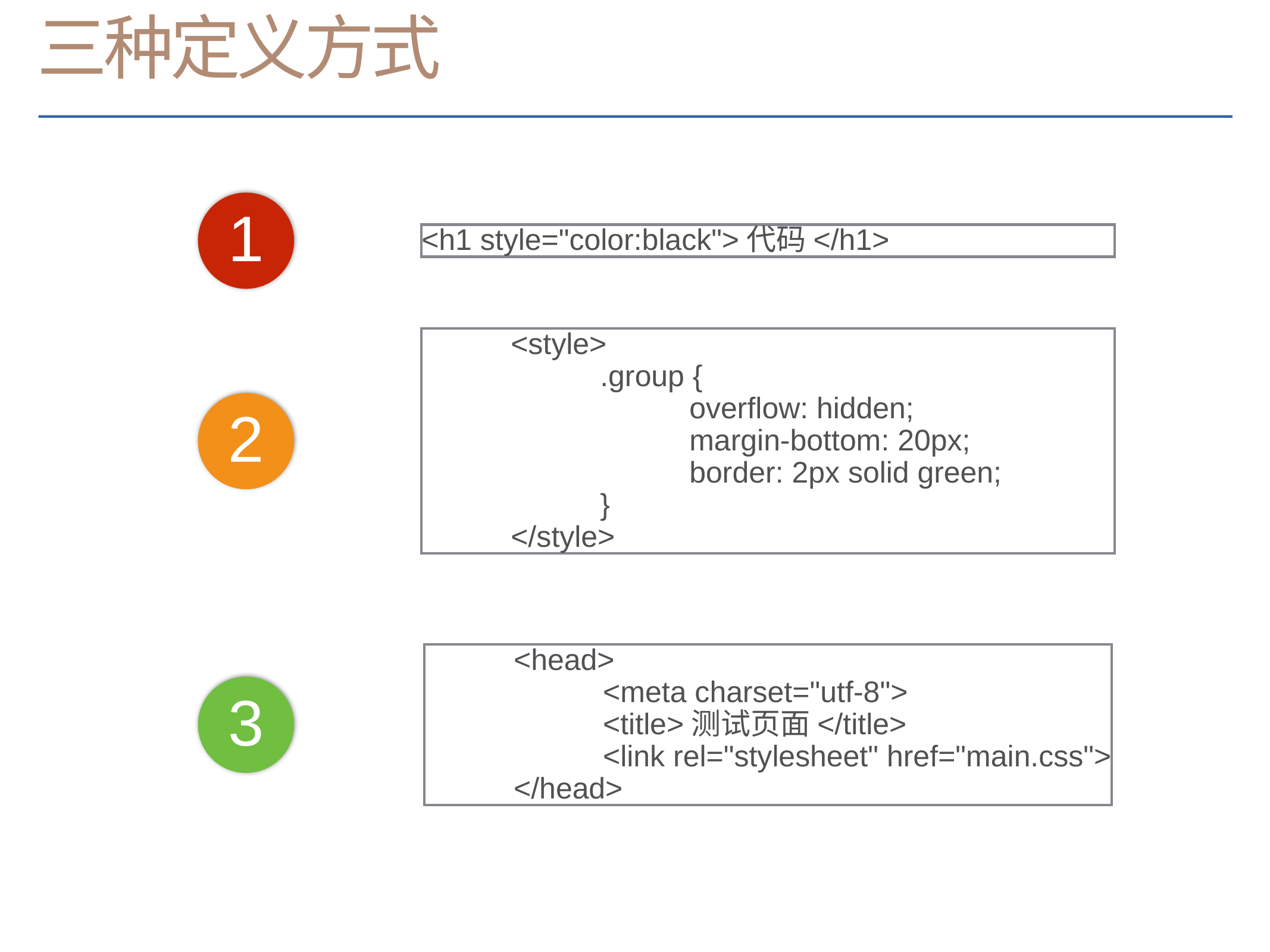

# 三种定义方式
1
<h1 style="color:black">代码</h1>
	<style>
		.group {
			overflow: hidden;
			margin-bottom: 20px;
			border: 2px solid green;
		}
	</style>
2
	<head>
		<meta charset="utf-8">
		<title>测试页面</title>
		<link rel="stylesheet" href="main.css">
	</head>
3
14